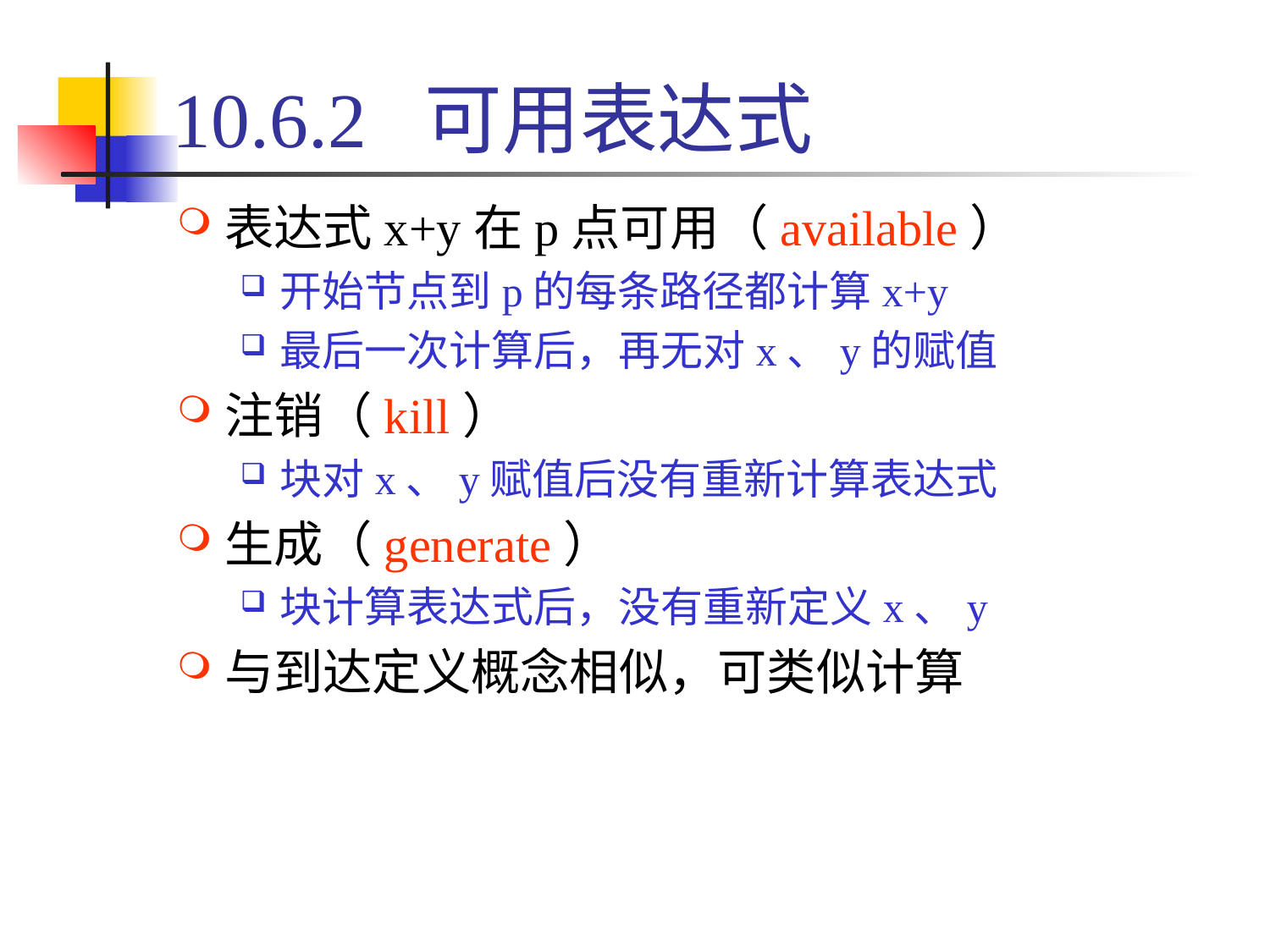

# 10.6.2  可用表达式
表达式x+y在p点可用（available）
开始节点到p的每条路径都计算x+y
最后一次计算后，再无对x、y的赋值
注销（kill）
块对x、y赋值后没有重新计算表达式
生成（generate）
块计算表达式后，没有重新定义x、y
与到达定义概念相似，可类似计算